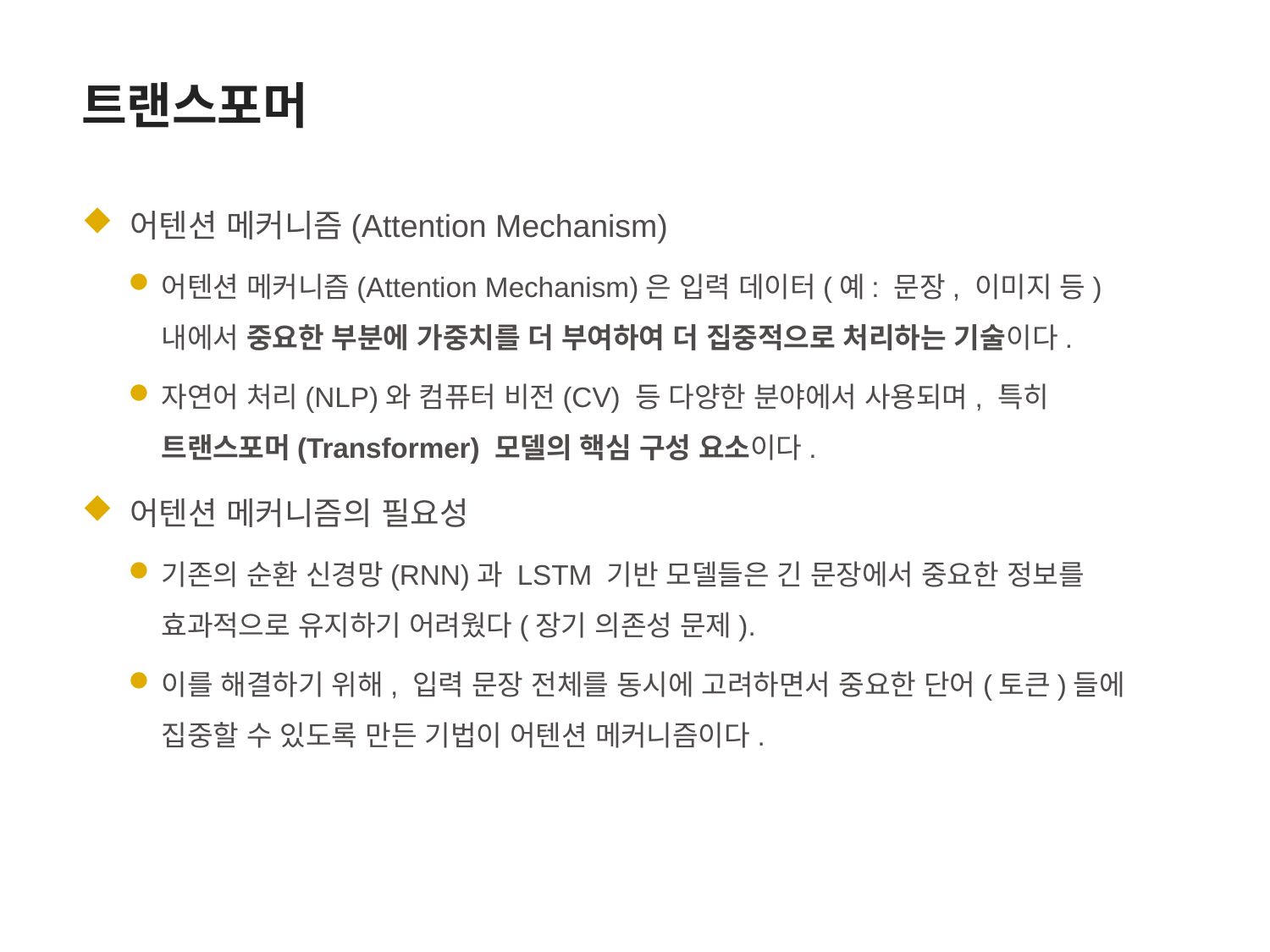

트랜스포머
 어텐션 메커니즘(Attention Mechanism)
어텐션 메커니즘(Attention Mechanism)은 입력 데이터(예: 문장, 이미지 등) 내에서 중요한 부분에 가중치를 더 부여하여 더 집중적으로 처리하는 기술이다.
자연어 처리(NLP)와 컴퓨터 비전(CV) 등 다양한 분야에서 사용되며, 특히 트랜스포머(Transformer) 모델의 핵심 구성 요소이다.
 어텐션 메커니즘의 필요성
기존의 순환 신경망(RNN)과 LSTM 기반 모델들은 긴 문장에서 중요한 정보를 효과적으로 유지하기 어려웠다(장기 의존성 문제).
이를 해결하기 위해, 입력 문장 전체를 동시에 고려하면서 중요한 단어(토큰)들에 집중할 수 있도록 만든 기법이 어텐션 메커니즘이다.